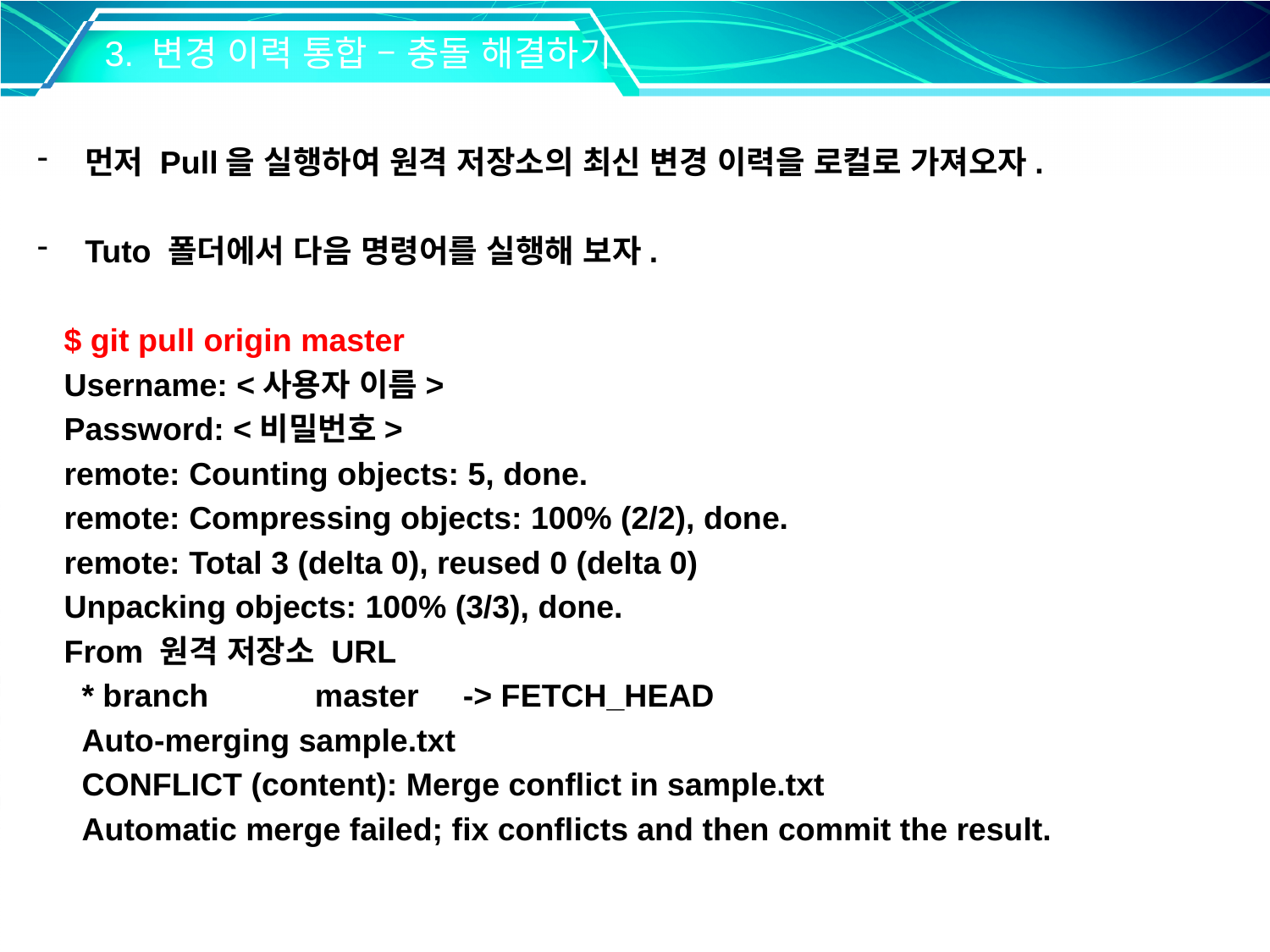

3. 변경 이력 통합 – 충돌 해결하기
먼저 Pull을 실행하여 원격 저장소의 최신 변경 이력을 로컬로 가져오자.

Tuto 폴더에서 다음 명령어를 실행해 보자.

   $ git pull origin master
   Username: <사용자 이름>
   Password: <비밀번호>
   remote: Counting objects: 5, done.
   remote: Compressing objects: 100% (2/2), done.
   remote: Total 3 (delta 0), reused 0 (delta 0)
   Unpacking objects: 100% (3/3), done.
   From 원격 저장소 URL
     * branch            master     -> FETCH_HEAD
     Auto-merging sample.txt
     CONFLICT (content): Merge conflict in sample.txt
     Automatic merge failed; fix conflicts and then commit the result.